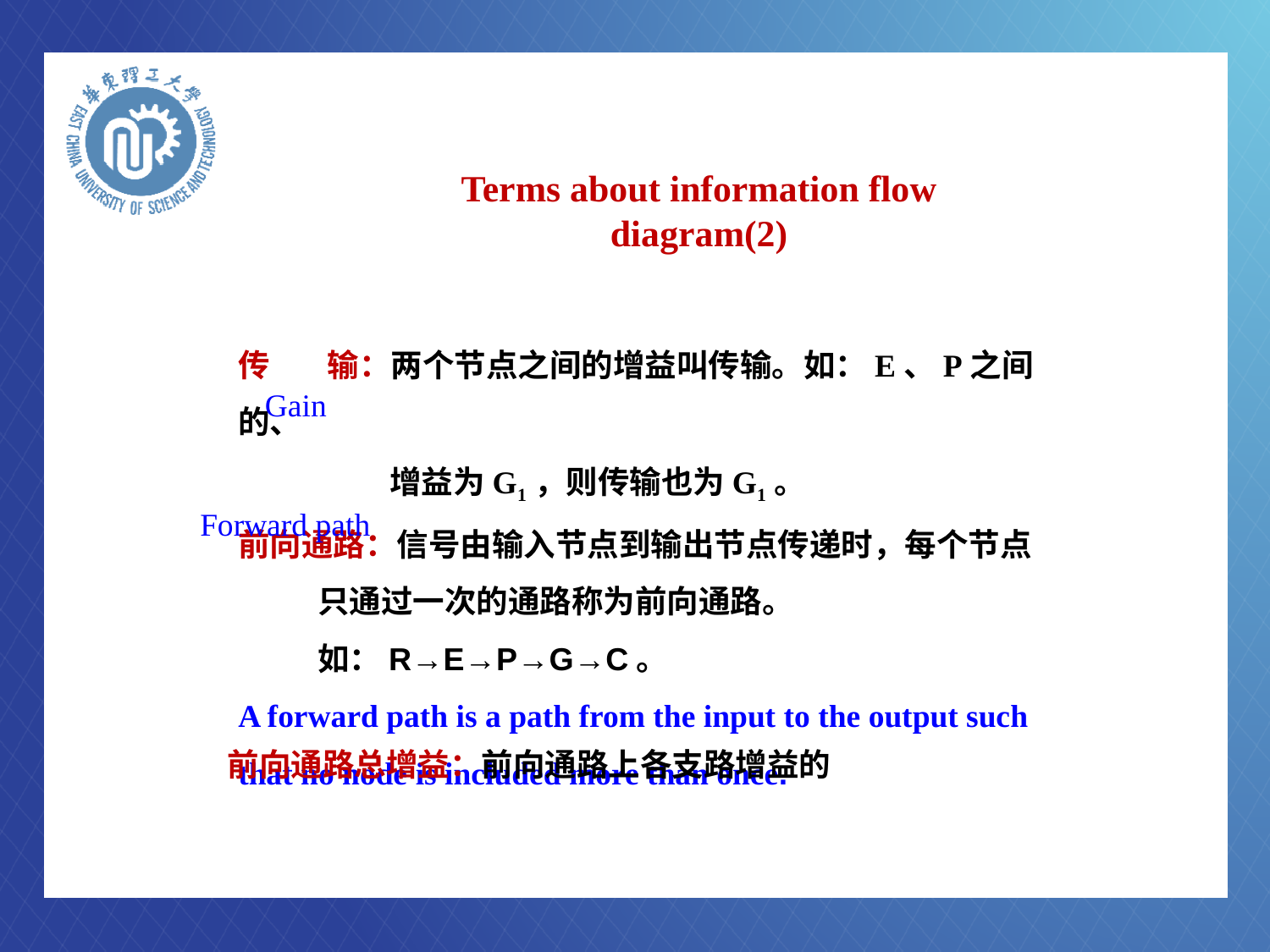

# Terms about information flow diagram(2)
传        输：两个节点之间的增益叫传输。如：E、P之间的、
                    增益为G1，则传输也为G1。
前向通路：信号由输入节点到输出节点传递时，每个节点
          只通过一次的通路称为前向通路。
          如：R→E→P→G→C。
A forward path is a path from the input to the output such that no node is included more than once.
Gain
Forward path
前向通路总增益：前向通路上各支路增益的